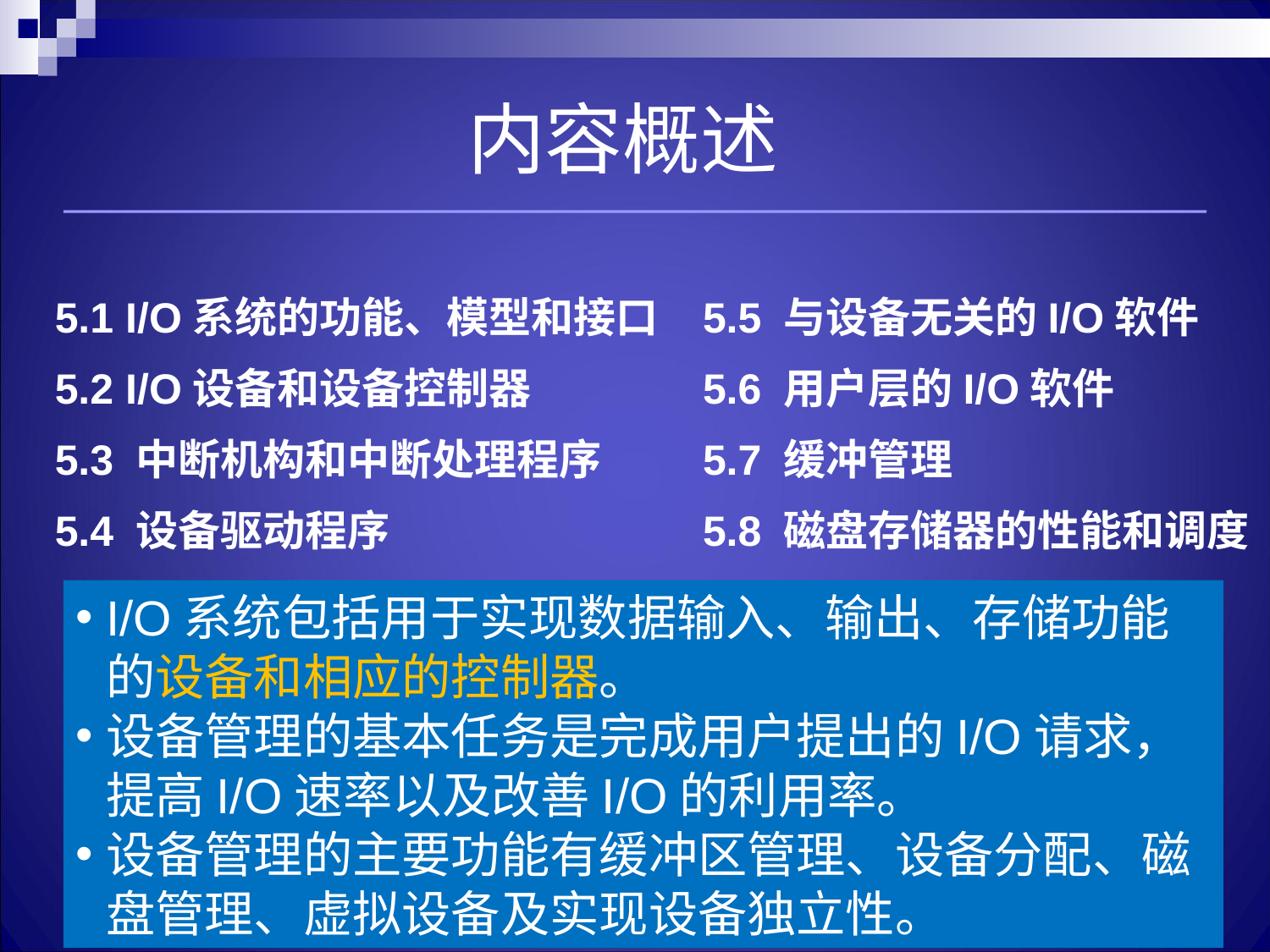

内容概述
5.1 I/O系统的功能、模型和接口
5.2 I/O设备和设备控制器
5.3 中断机构和中断处理程序
5.4 设备驱动程序
5.5 与设备无关的I/O软件
5.6 用户层的I/O软件
5.7 缓冲管理
5.8 磁盘存储器的性能和调度
I/O系统包括用于实现数据输入、输出、存储功能的设备和相应的控制器。
设备管理的基本任务是完成用户提出的I/O请求，提高I/O速率以及改善I/O的利用率。
设备管理的主要功能有缓冲区管理、设备分配、磁盘管理、虚拟设备及实现设备独立性。